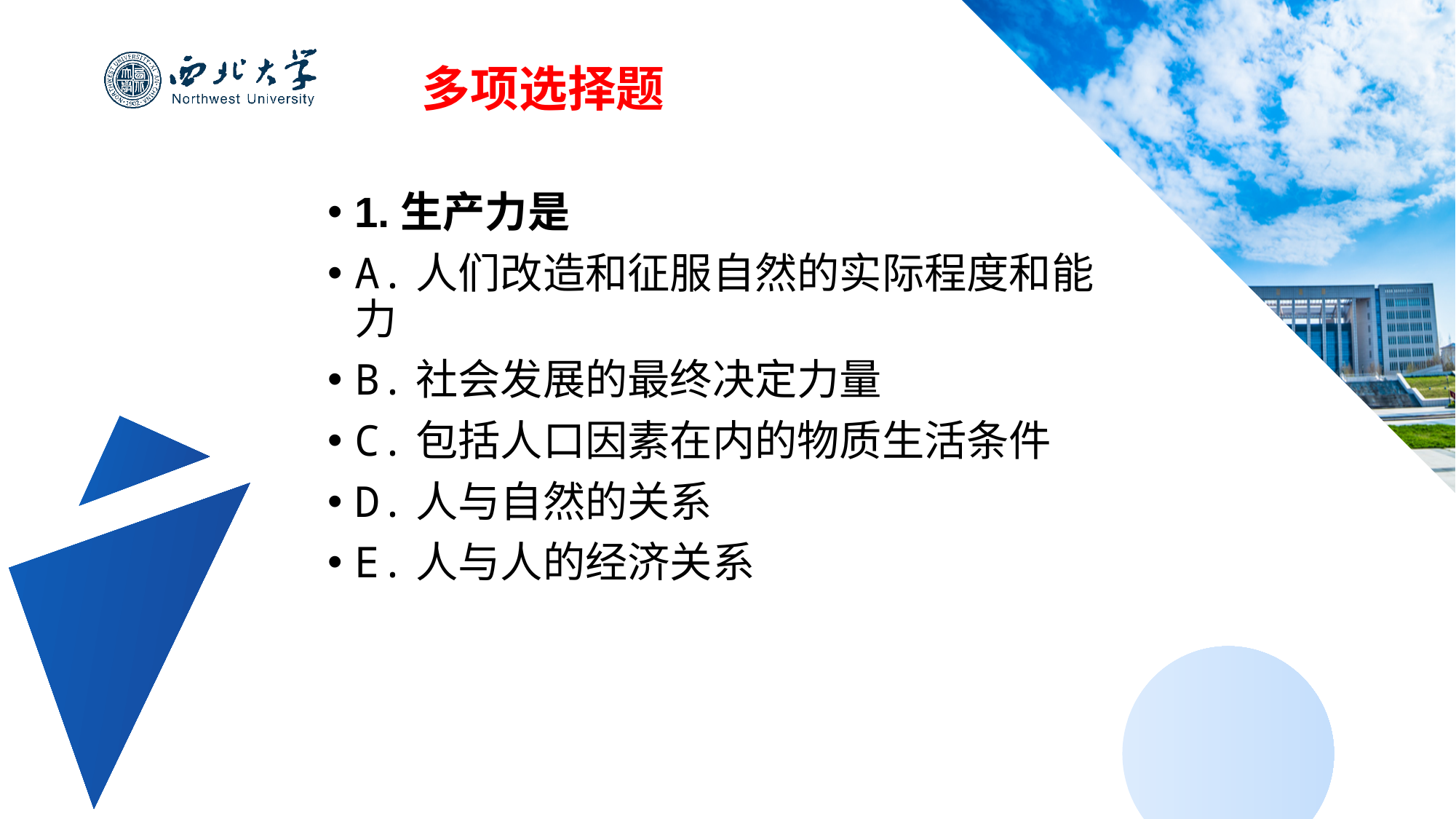

多项选择题
1.生产力是
A.人们改造和征服自然的实际程度和能力
B.社会发展的最终决定力量
C.包括人口因素在内的物质生活条件
D.人与自然的关系
E.人与人的经济关系